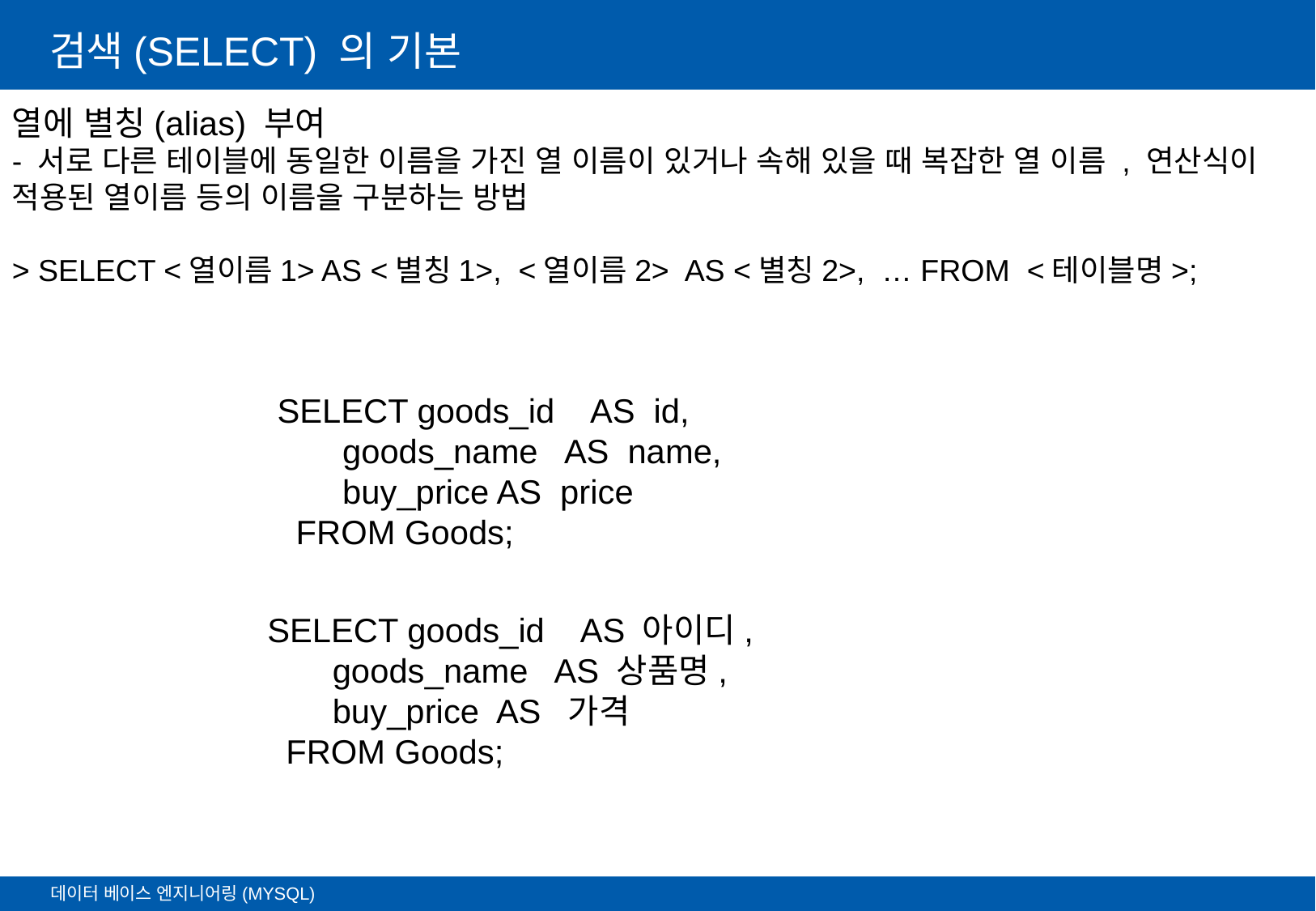

# 검색(SELECT) 의 기본
열에 별칭(alias) 부여
- 서로 다른 테이블에 동일한 이름을 가진 열 이름이 있거나 속해 있을 때 복잡한 열 이름 , 연산식이 적용된 열이름 등의 이름을 구분하는 방법

> SELECT <열이름1> AS <별칭1>,  <열이름2>  AS <별칭2>,  … FROM  <테이블명>;
SELECT goods_id    AS  id,
       goods_name   AS  name,
       buy_price AS  price
  FROM Goods;
SELECT goods_id    AS 아이디,
       goods_name   AS 상품명,
       buy_price  AS  가격
  FROM Goods;